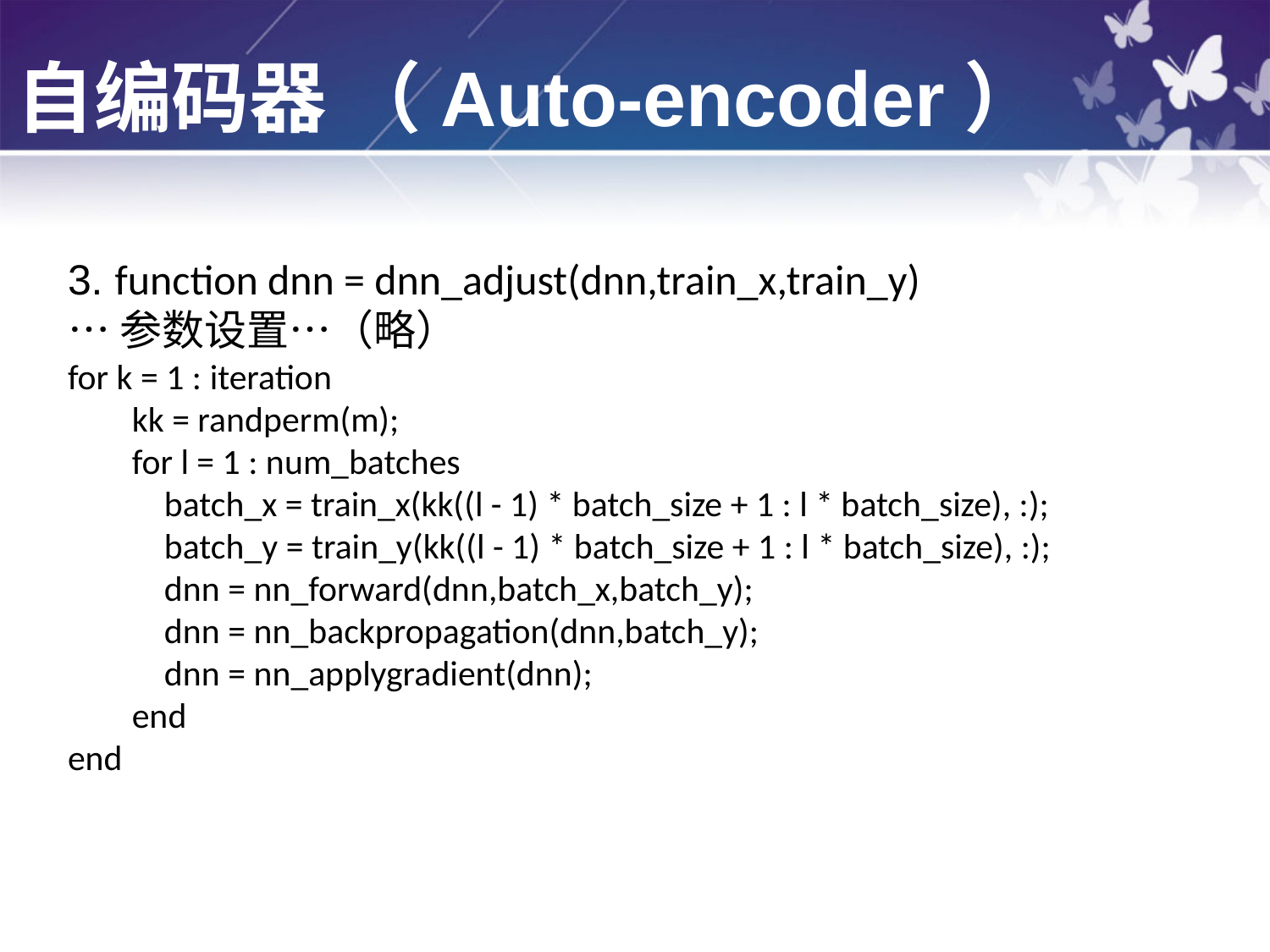

自编码器 （Auto-encoder）
3. function dnn = dnn_adjust(dnn,train_x,train_y)
…参数设置…（略）
for k = 1 : iteration
        kk = randperm(m);
        for l = 1 : num_batches
            batch_x = train_x(kk((l - 1) * batch_size + 1 : l * batch_size), :);
            batch_y = train_y(kk((l - 1) * batch_size + 1 : l * batch_size), :);
            dnn = nn_forward(dnn,batch_x,batch_y);
            dnn = nn_backpropagation(dnn,batch_y);
            dnn = nn_applygradient(dnn);
        end
end